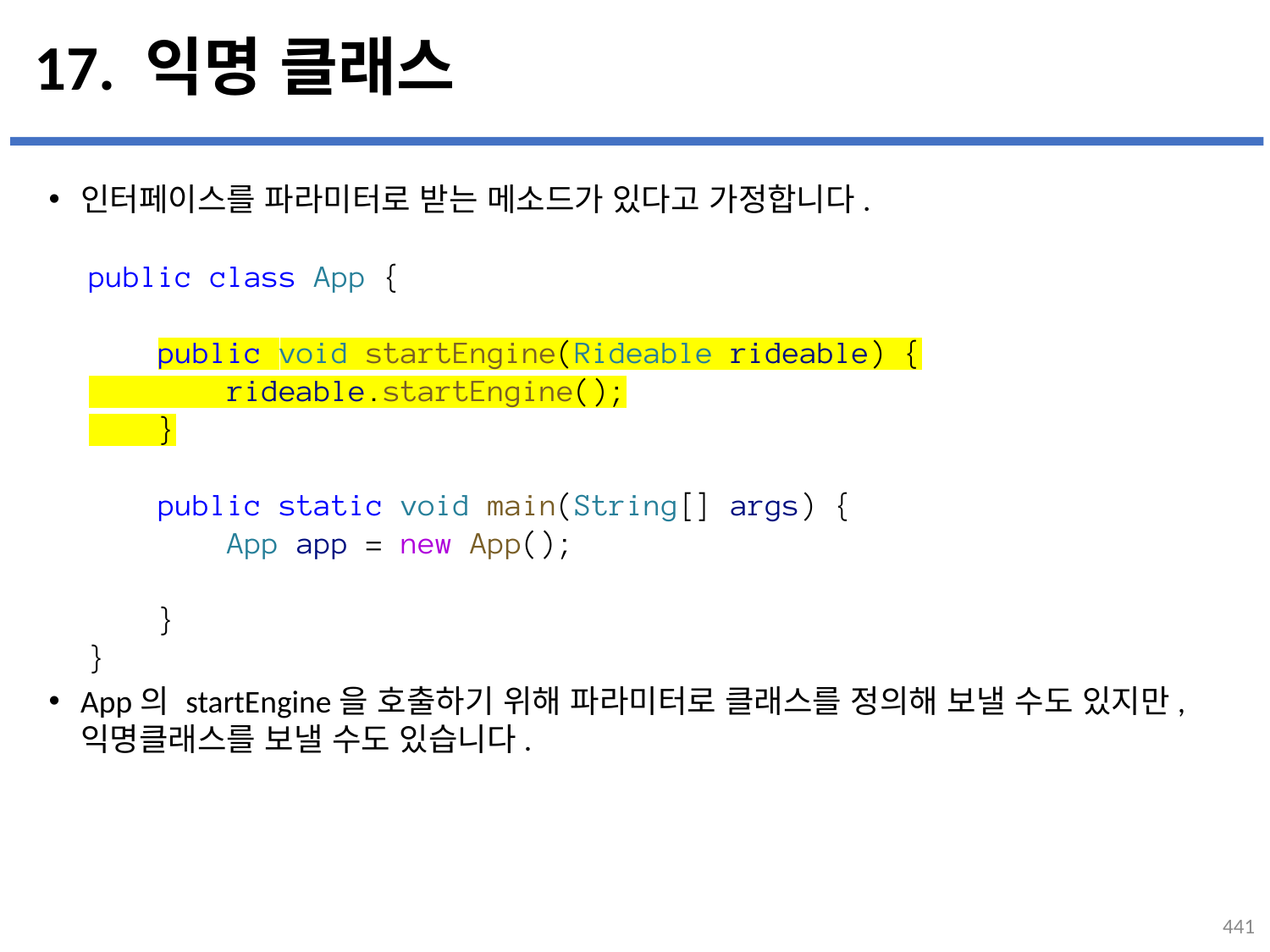

# 17. 익명 클래스
인터페이스를 파라미터로 받는 메소드가 있다고 가정합니다.

App의 startEngine을 호출하기 위해 파라미터로 클래스를 정의해 보낼 수도 있지만, 익명클래스를 보낼 수도 있습니다.
...

설명
public class App {
    public void startEngine(Rideable rideable) {
        rideable.startEngine();
    }
    public static void main(String[] args) {
        App app = new App();

    }
}
441